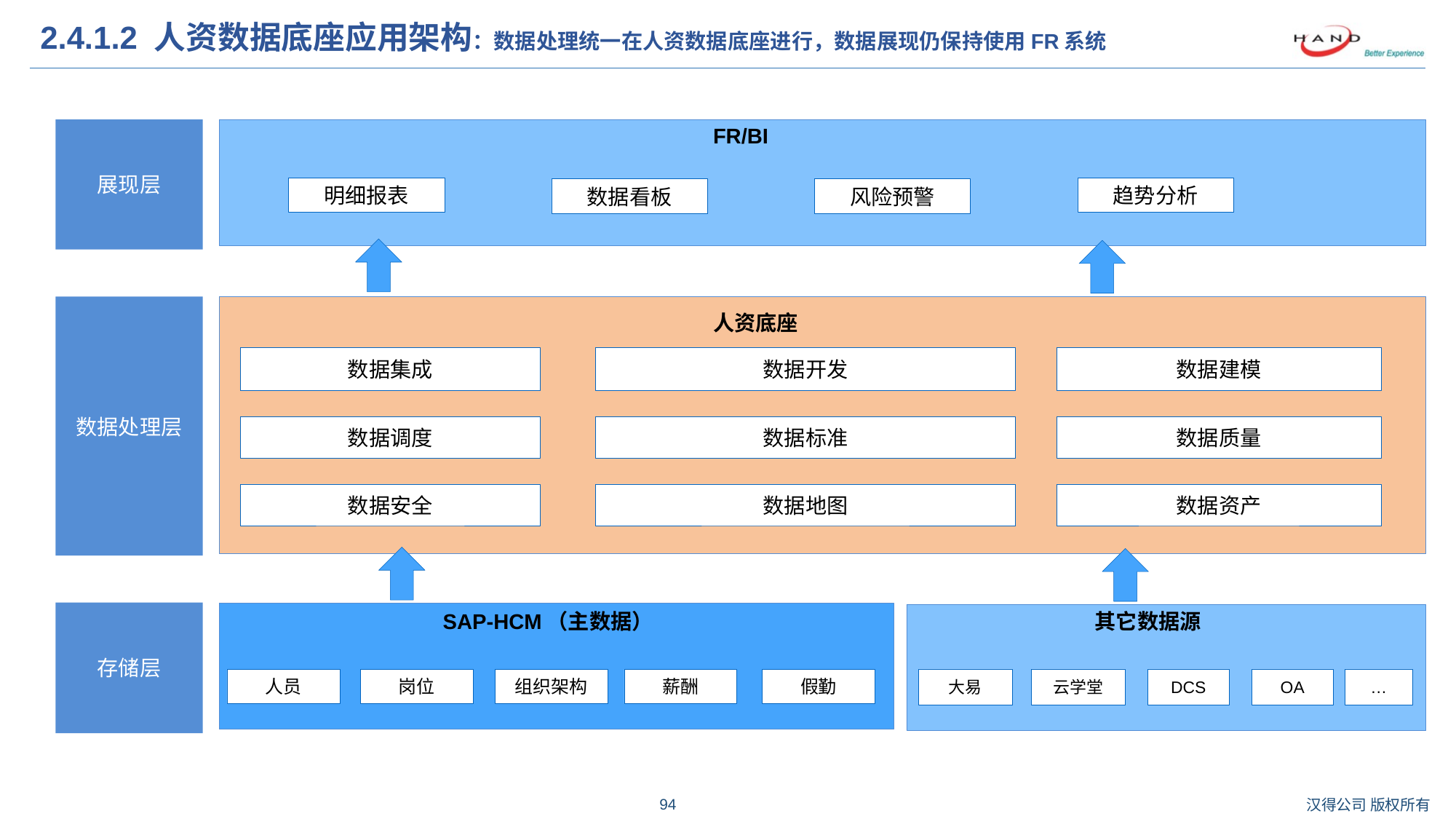

# 2.4.1.2 人资数据底座应用架构：数据处理统一在人资数据底座进行，数据展现仍保持使用FR系统
FR/BI
展现层

明细报表
趋势分析
数据看板
风险预警

数据处理层
人资底座
数据集成
数据开发
数据建模
数据调度
数据标准
数据质量
数据安全
数据地图
数据资产

存储层

SAP-HCM（主数据）
其它数据源

人员
岗位
组织架构
薪酬
假勤
大易
云学堂
DCS
OA
…